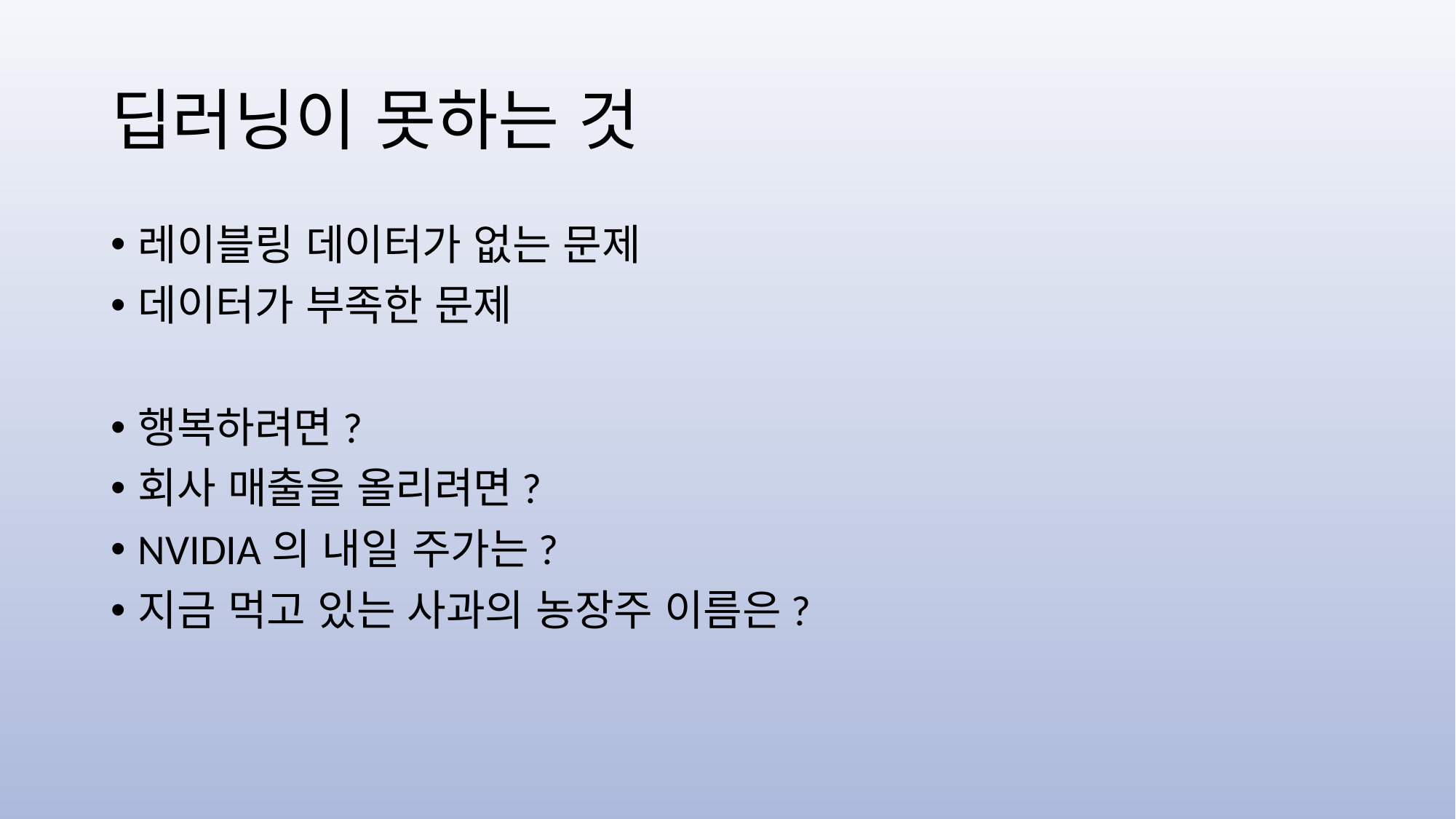

# 딥러닝이 못하는 것
레이블링 데이터가 없는 문제
데이터가 부족한 문제

행복하려면?
회사 매출을 올리려면?
NVIDIA의 내일 주가는?
지금 먹고 있는 사과의 농장주 이름은?